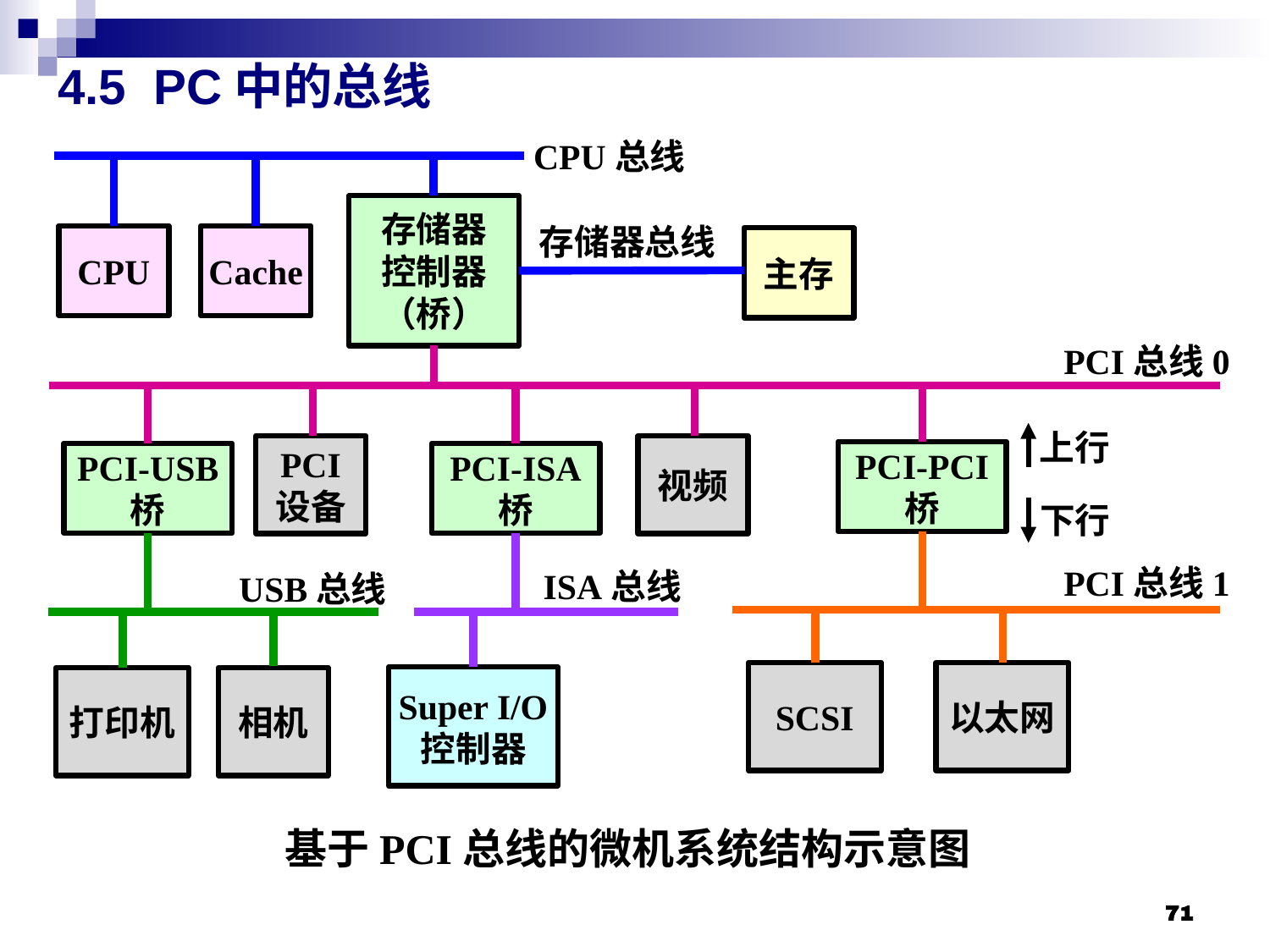

# 4.5  PC中的总线
CPU总线
存储器
控制器
（桥）
存储器总线
CPU
Cache
主存
PCI总线0
上行
PCI
设备
视频
PCI-PCI
桥
PCI-USB
桥
PCI-ISA
桥
下行
PCI总线1
ISA总线
USB总线
SCSI
以太网
Super I/O
控制器
打印机
相机
基于PCI总线的微机系统结构示意图
71